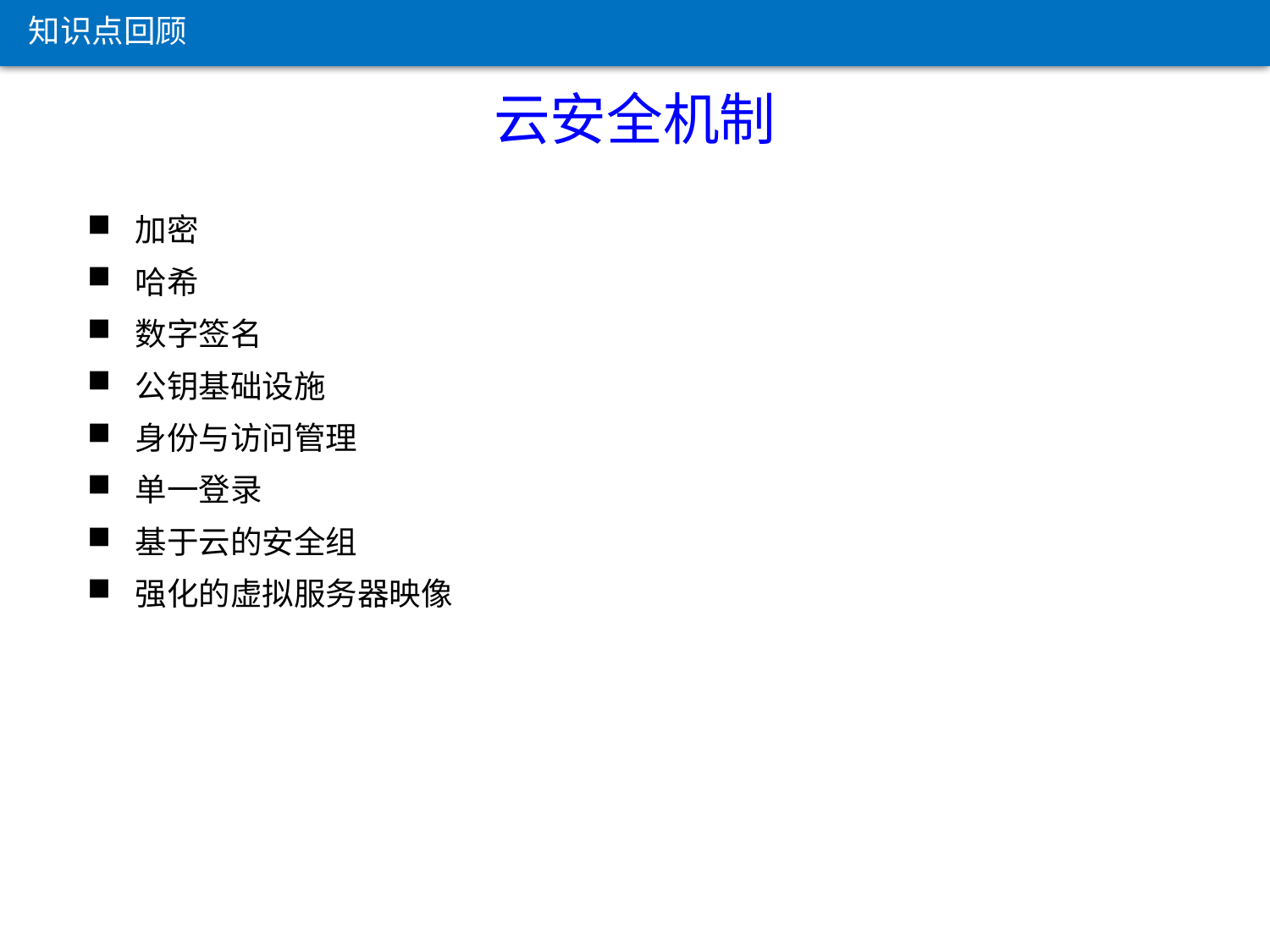

知识点回顾
云安全机制
加密
哈希
数字签名
公钥基础设施
身份与访问管理
单一登录
基于云的安全组
强化的虚拟服务器映像
4